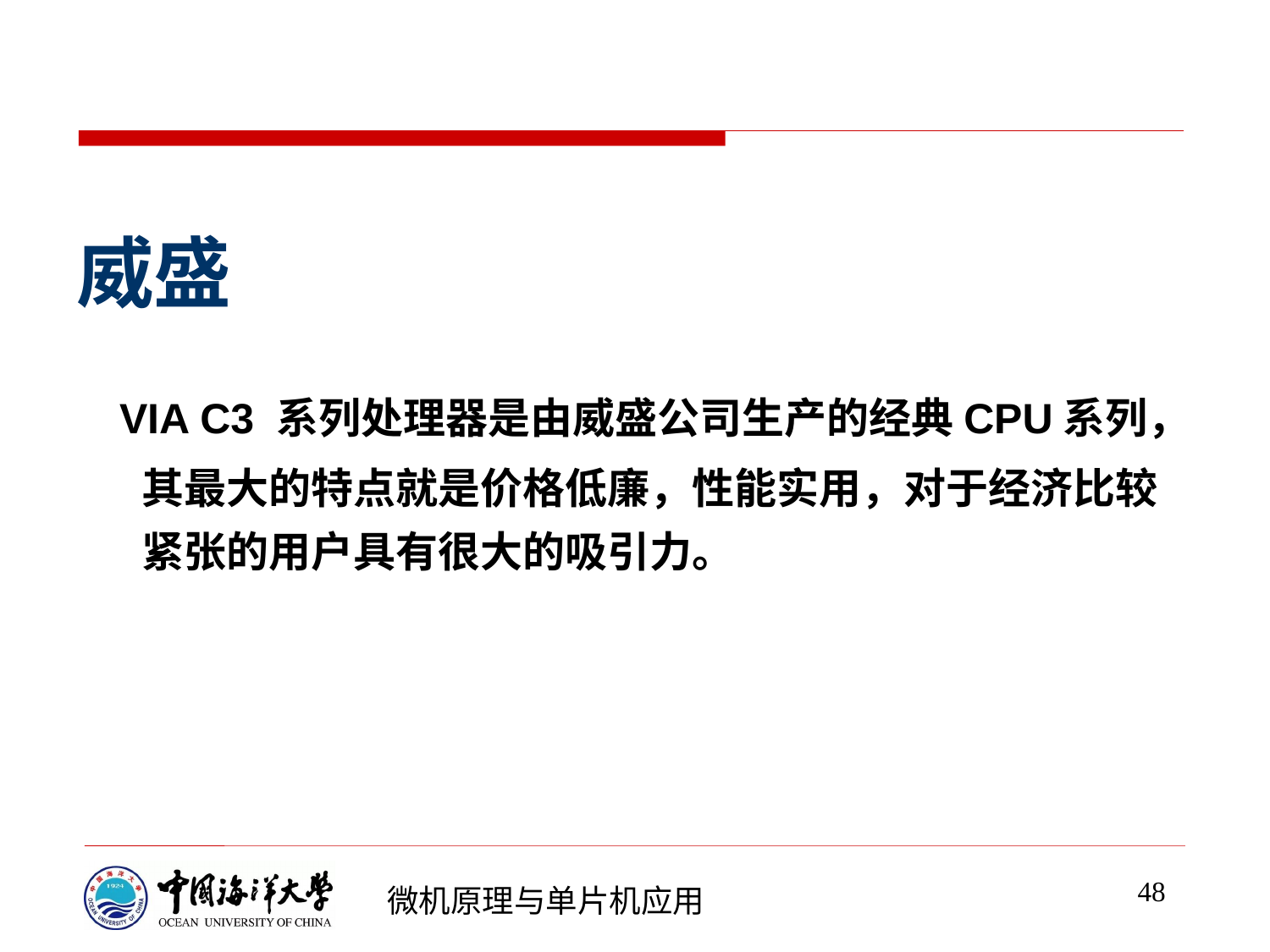

威盛
  VIA C3 系列处理器是由威盛公司生产的经典CPU系列，其最大的特点就是价格低廉，性能实用，对于经济比较紧张的用户具有很大的吸引力。
48